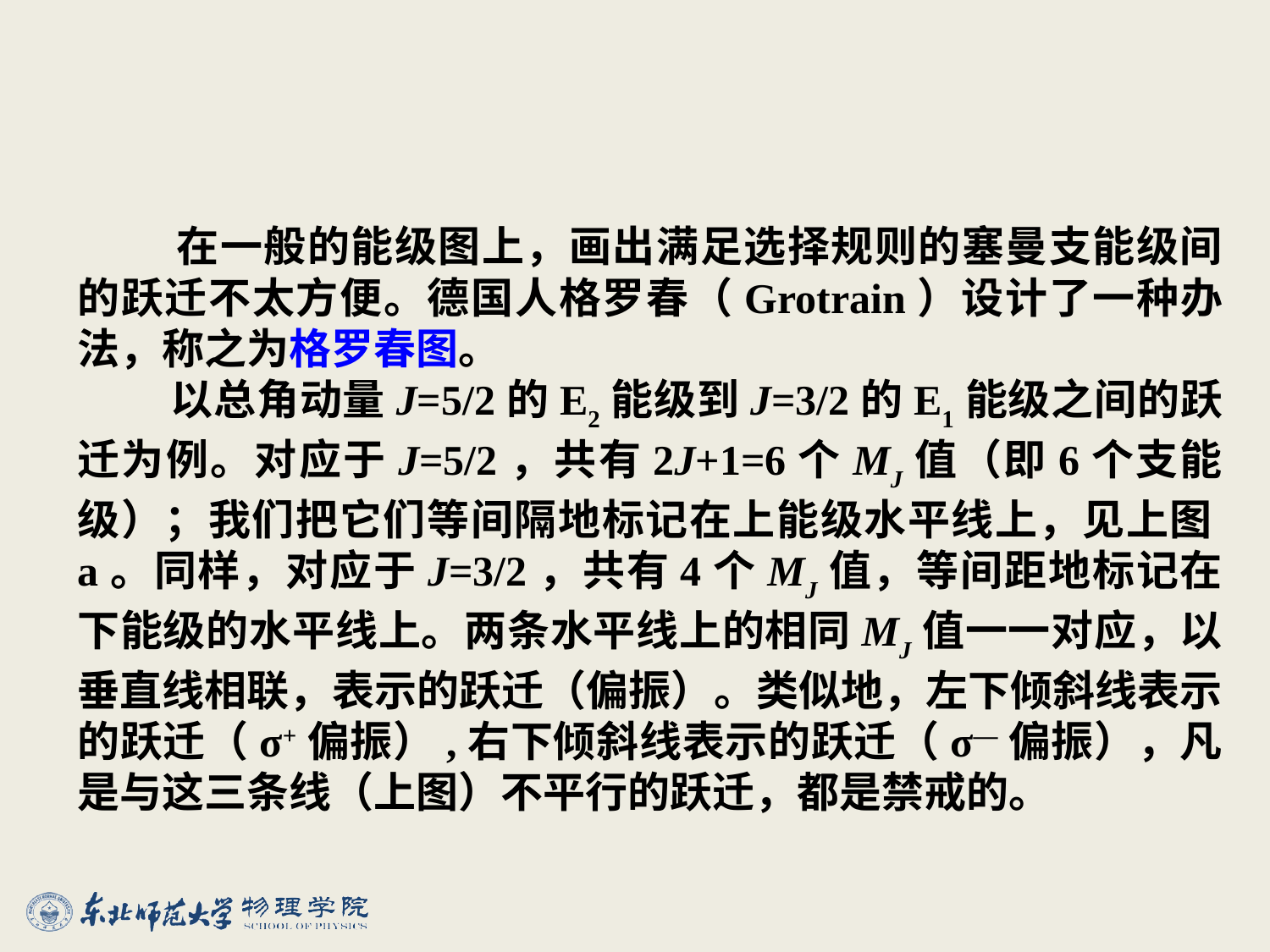

在一般的能级图上，画出满足选择规则的塞曼支能级间的跃迁不太方便。德国人格罗春（Grotrain）设计了一种办法，称之为格罗春图。
        以总角动量J=5/2的E2能级到J=3/2的E1能级之间的跃迁为例。对应于J=5/2，共有2J+1=6个MJ值（即6个支能级）；我们把它们等间隔地标记在上能级水平线上，见上图a。同样，对应于J=3/2，共有4个MJ值，等间距地标记在下能级的水平线上。两条水平线上的相同MJ值一一对应，以垂直线相联，表示的跃迁（偏振）。类似地，左下倾斜线表示的跃迁（σ+偏振）,右下倾斜线表示的跃迁（σ—偏振），凡是与这三条线（上图）不平行的跃迁，都是禁戒的。